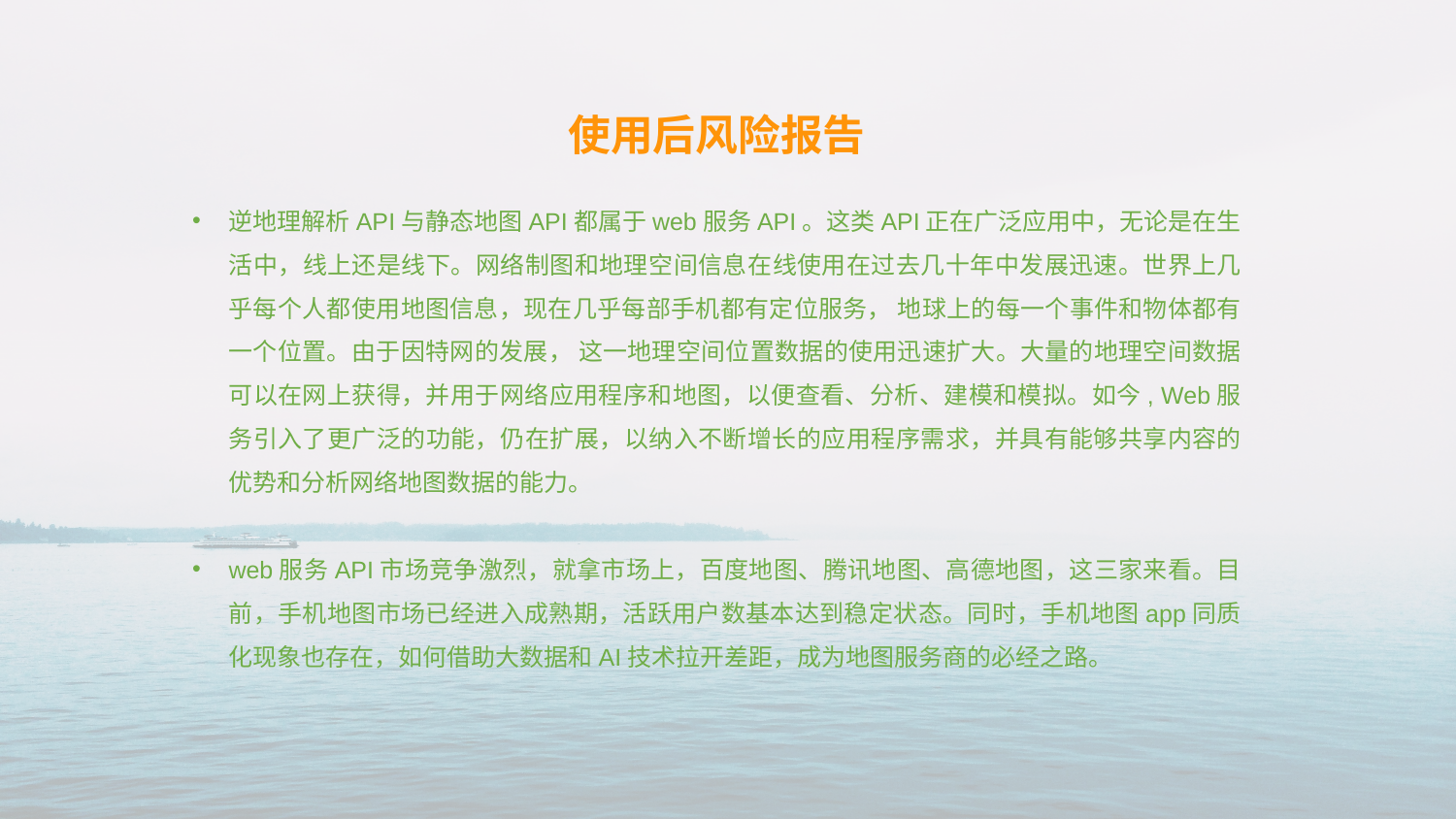

使用后风险报告

逆地理解析API与静态地图API都属于web服务API。这类API正在广泛应用中，无论是在生活中，线上还是线下。网络制图和地理空间信息在线使用在过去几十年中发展迅速。世界上几乎每个人都使用地图信息，现在几乎每部手机都有定位服务， 地球上的每一个事件和物体都有一个位置。由于因特网的发展， 这一地理空间位置数据的使用迅速扩大。大量的地理空间数据可以在网上获得，并用于网络应用程序和地图，以便查看、分析、建模和模拟。如今, Web服务引入了更广泛的功能，仍在扩展，以纳入不断增长的应用程序需求，并具有能够共享内容的优势和分析网络地图数据的能力。

web服务API市场竞争激烈，就拿市场上，百度地图、腾讯地图、高德地图，这三家来看。目前，手机地图市场已经进入成熟期，活跃用户数基本达到稳定状态。同时，手机地图app同质化现象也存在，如何借助大数据和AI技术拉开差距，成为地图服务商的必经之路。